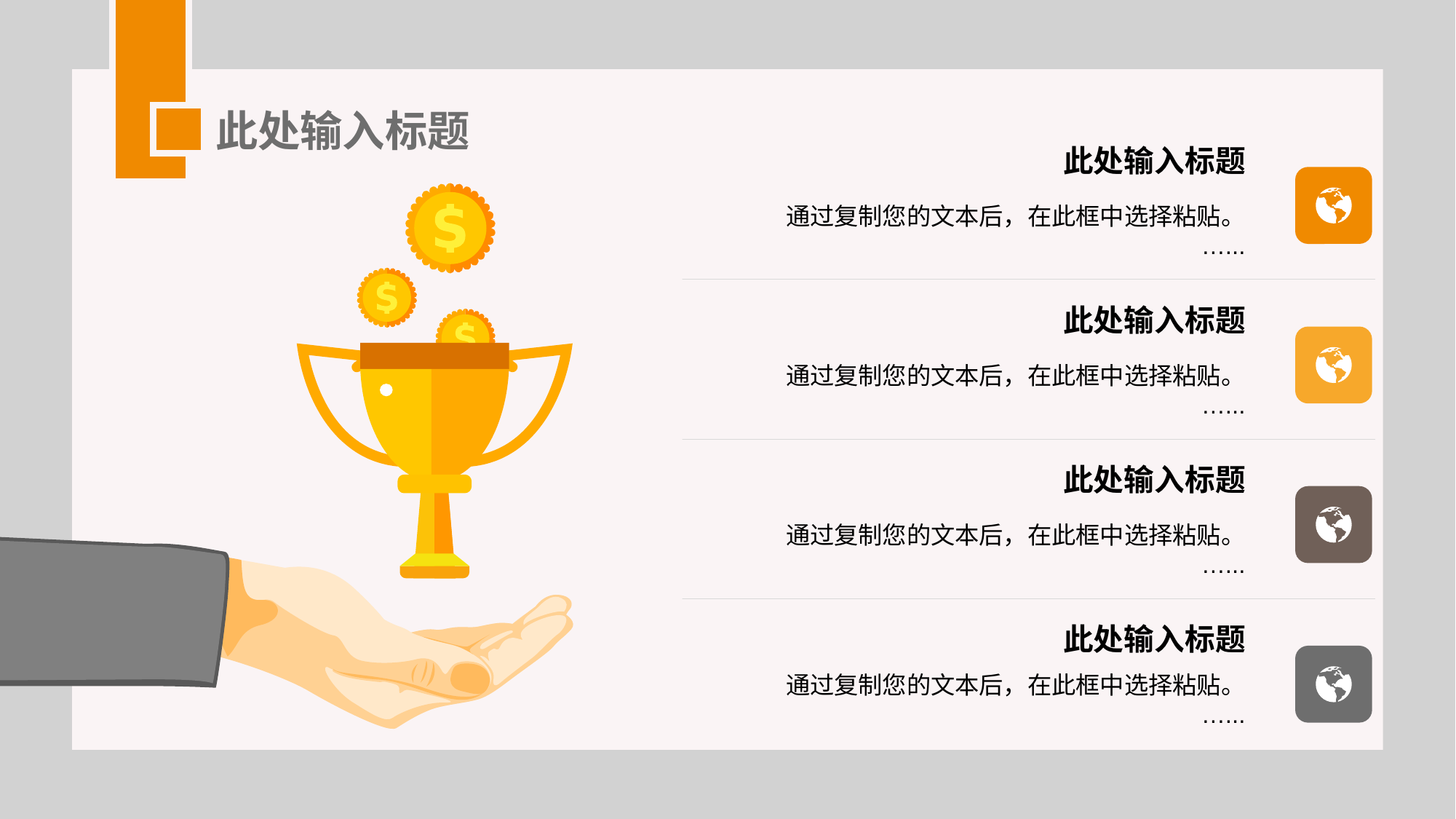

此处输入标题
此处输入标题

通过复制您的文本后，在此框中选择粘贴。
…...
此处输入标题

通过复制您的文本后，在此框中选择粘贴。
…...
此处输入标题

通过复制您的文本后，在此框中选择粘贴。
…...
此处输入标题

通过复制您的文本后，在此框中选择粘贴。
…...